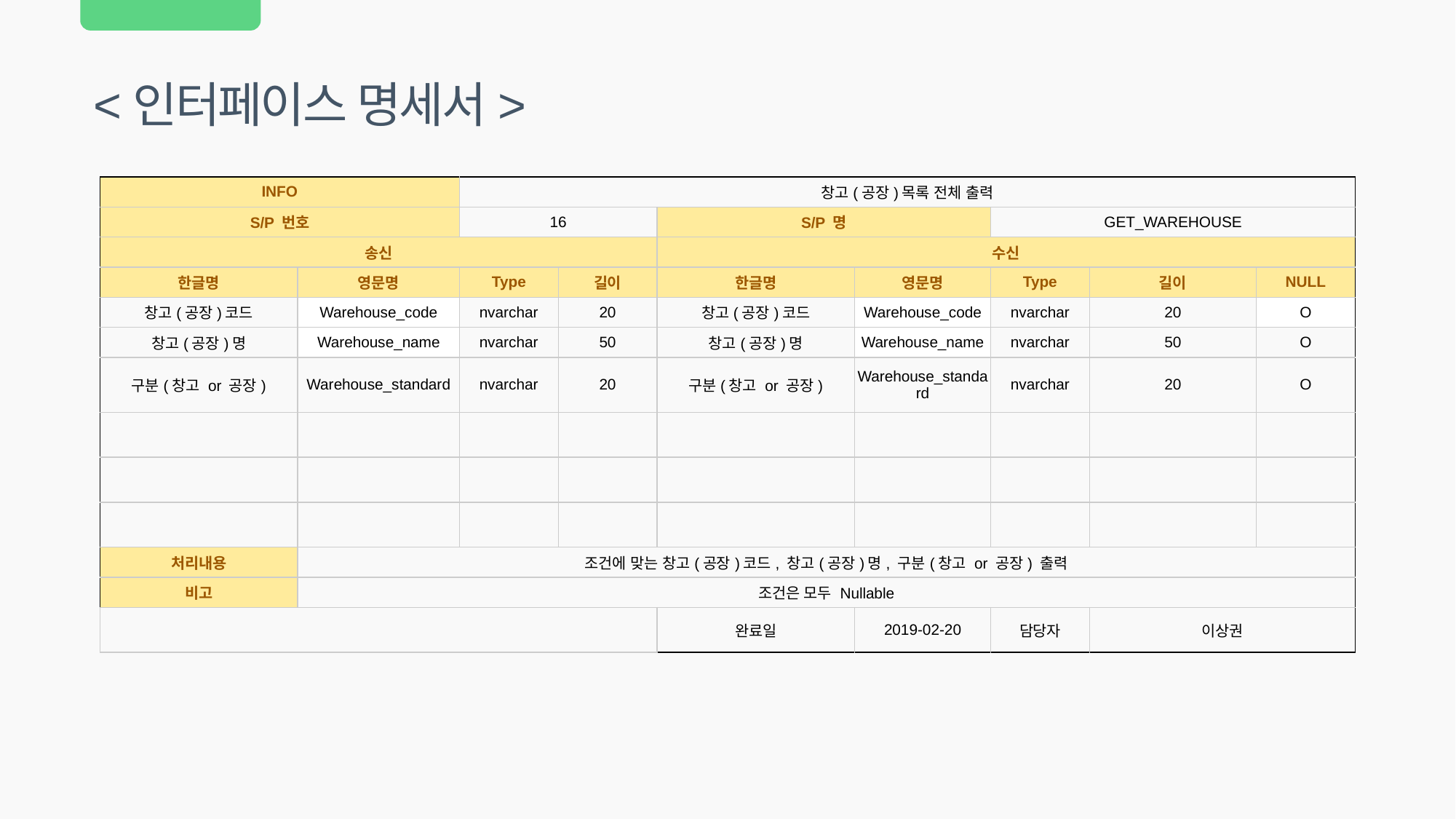

<인터페이스 명세서>
| INFO |  | 창고(공장)목록 전체 출력 |  |  |  |  |  |  |
| --- | --- | --- | --- | --- | --- | --- | --- | --- |
| S/P 번호 |  | 16 |  | S/P 명 |  | GET\_WAREHOUSE |  |  |
| 송신 |  |  |  | 수신 |  |  |  |  |
| 한글명 | 영문명 | Type | 길이 | 한글명 | 영문명 | Type | 길이 | NULL |
| 창고(공장)코드 | Warehouse\_code | nvarchar | 20 | 창고(공장)코드 | Warehouse\_code | nvarchar | 20 | O |
| 창고(공장)명 | Warehouse\_name | nvarchar | 50 | 창고(공장)명 | Warehouse\_name | nvarchar | 50 | O |
| 구분(창고 or 공장) | Warehouse\_standard | nvarchar | 20 | 구분(창고 or 공장) | Warehouse\_standard | nvarchar | 20 | O |
|  |  |  |  |  |  |  |  |  |
|  |  |  |  |  |  |  |  |  |
|  |  |  |  |  |  |  |  |  |
| 처리내용 | 조건에 맞는 창고(공장)코드, 창고(공장)명, 구분(창고 or 공장) 출력 |  |  |  |  |  |  |  |
| 비고 | 조건은 모두 Nullable |  |  |  |  |  |  |  |
|  |  |  |  | 완료일 | 2019-02-20 | 담당자 | 이상권 |  |